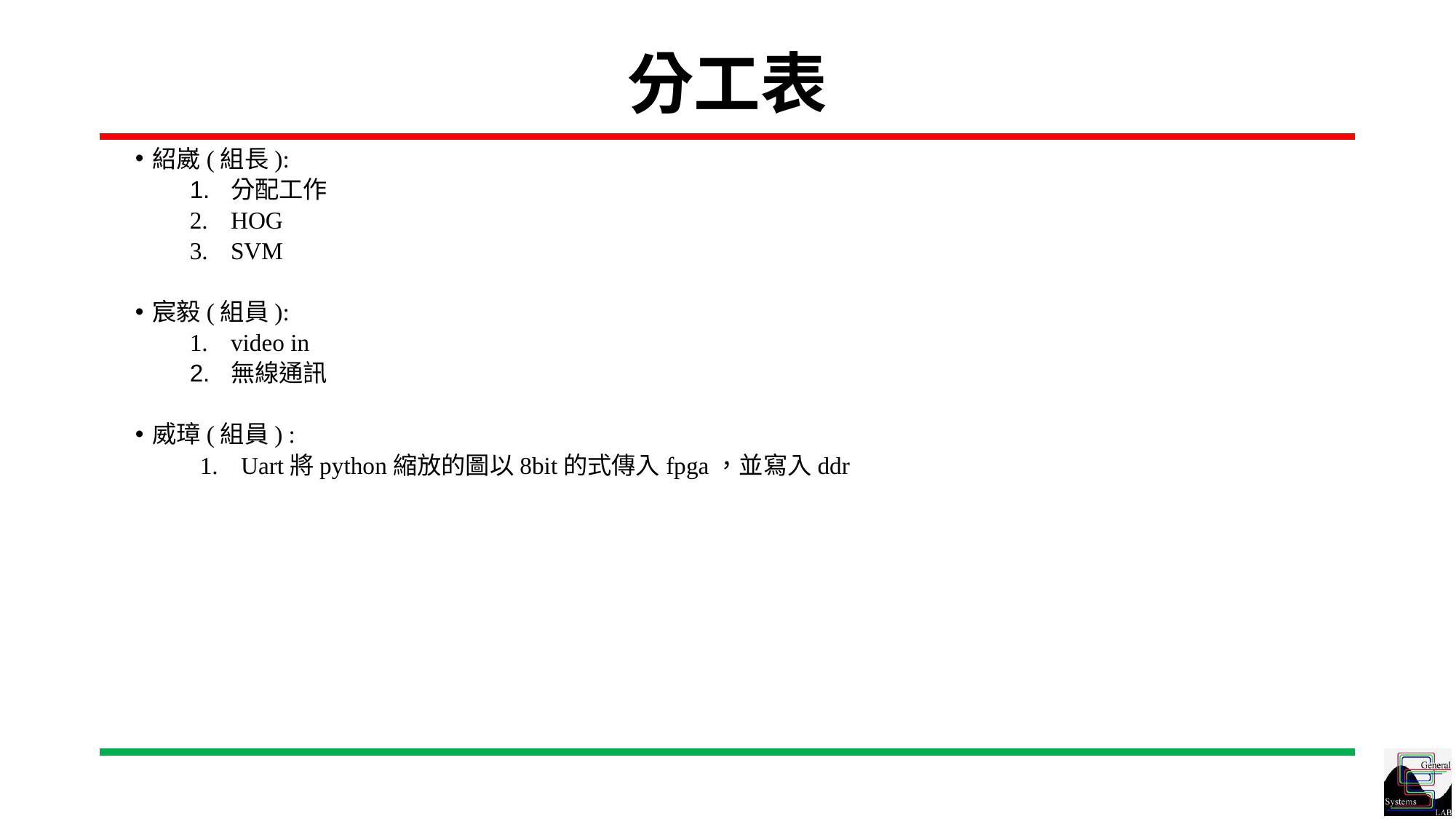

# 分工表
紹崴(組長):
分配工作
HOG
SVM

宸毅(組員):
video in
無線通訊

威璋(組員) :
Uart將python縮放的圖以8bit的式傳入fpga，並寫入ddr